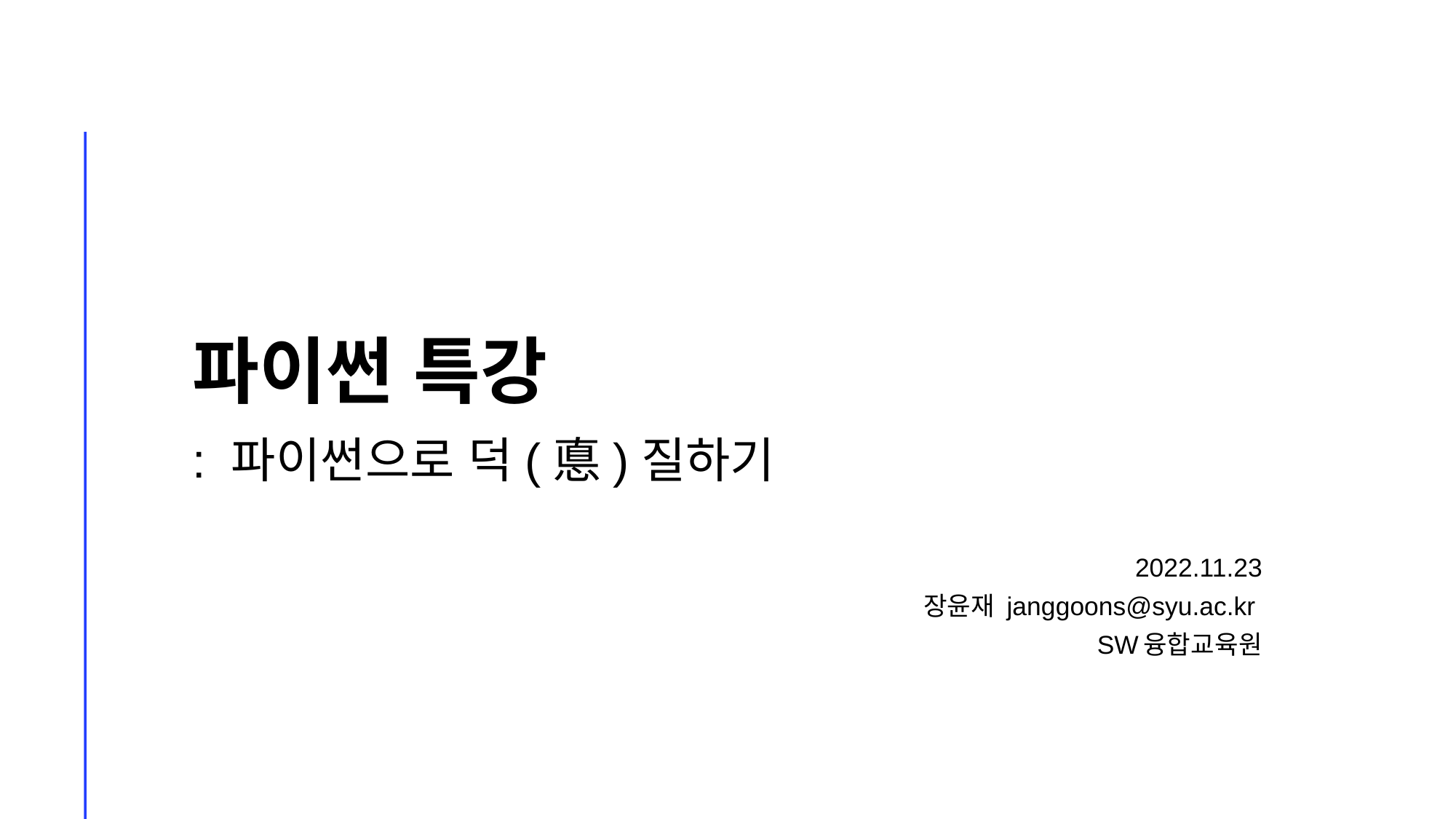

# 파이썬 특강
: 파이썬으로 덕(悳)질하기
2022.11.23
장윤재 janggoons@syu.ac.kr
SW융합교육원